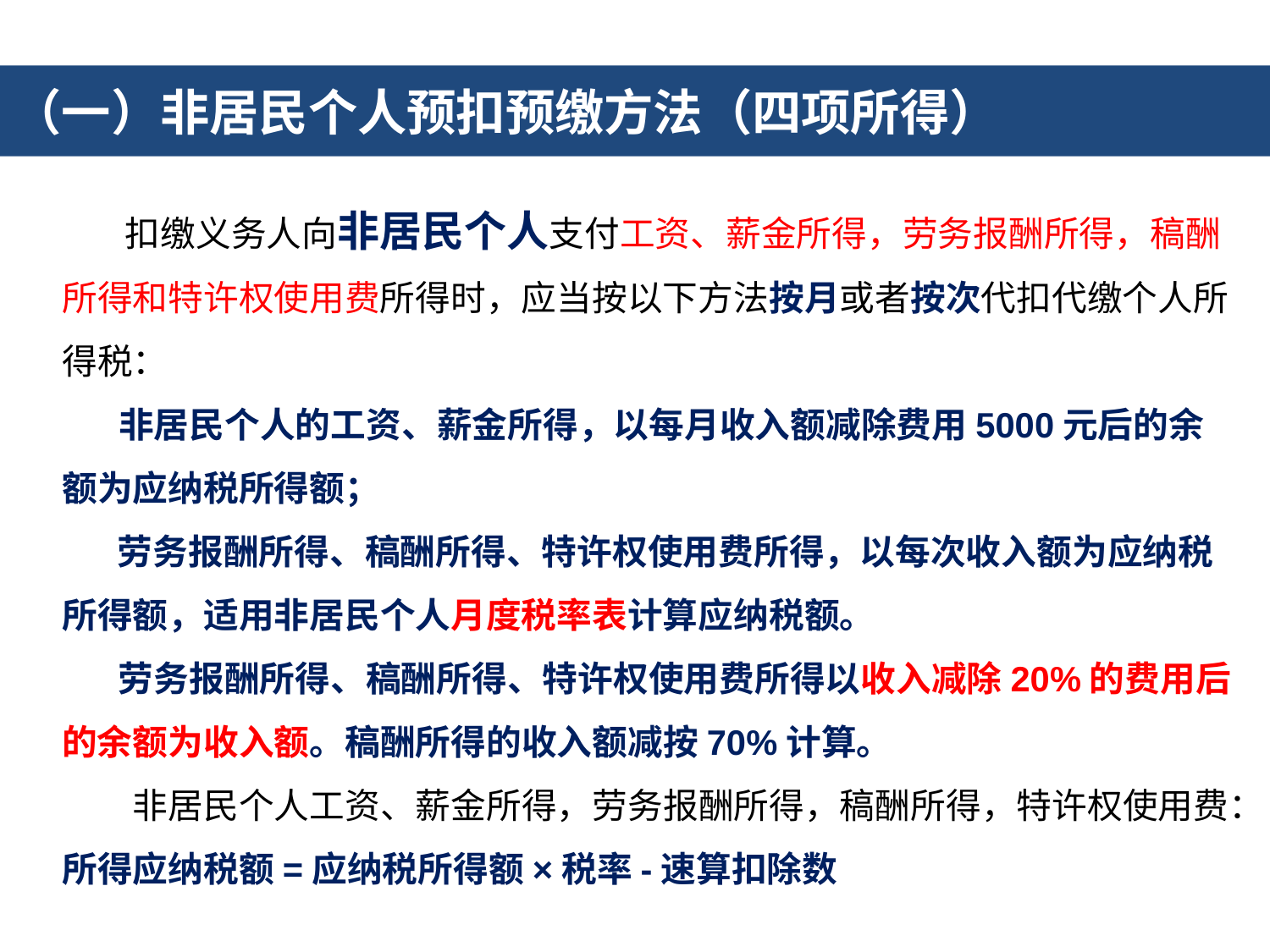

（一）非居民个人预扣预缴方法（四项所得）
       扣缴义务人向非居民个人支付工资、薪金所得，劳务报酬所得，稿酬所得和特许权使用费所得时，应当按以下方法按月或者按次代扣代缴个人所得税：
      非居民个人的工资、薪金所得，以每月收入额减除费用5000元后的余额为应纳税所得额；
      劳务报酬所得、稿酬所得、特许权使用费所得，以每次收入额为应纳税所得额，适用非居民个人月度税率表计算应纳税额。
      劳务报酬所得、稿酬所得、特许权使用费所得以收入减除20%的费用后的余额为收入额。稿酬所得的收入额减按70%计算。
　　非居民个人工资、薪金所得，劳务报酬所得，稿酬所得，特许权使用费：所得应纳税额=应纳税所得额×税率-速算扣除数